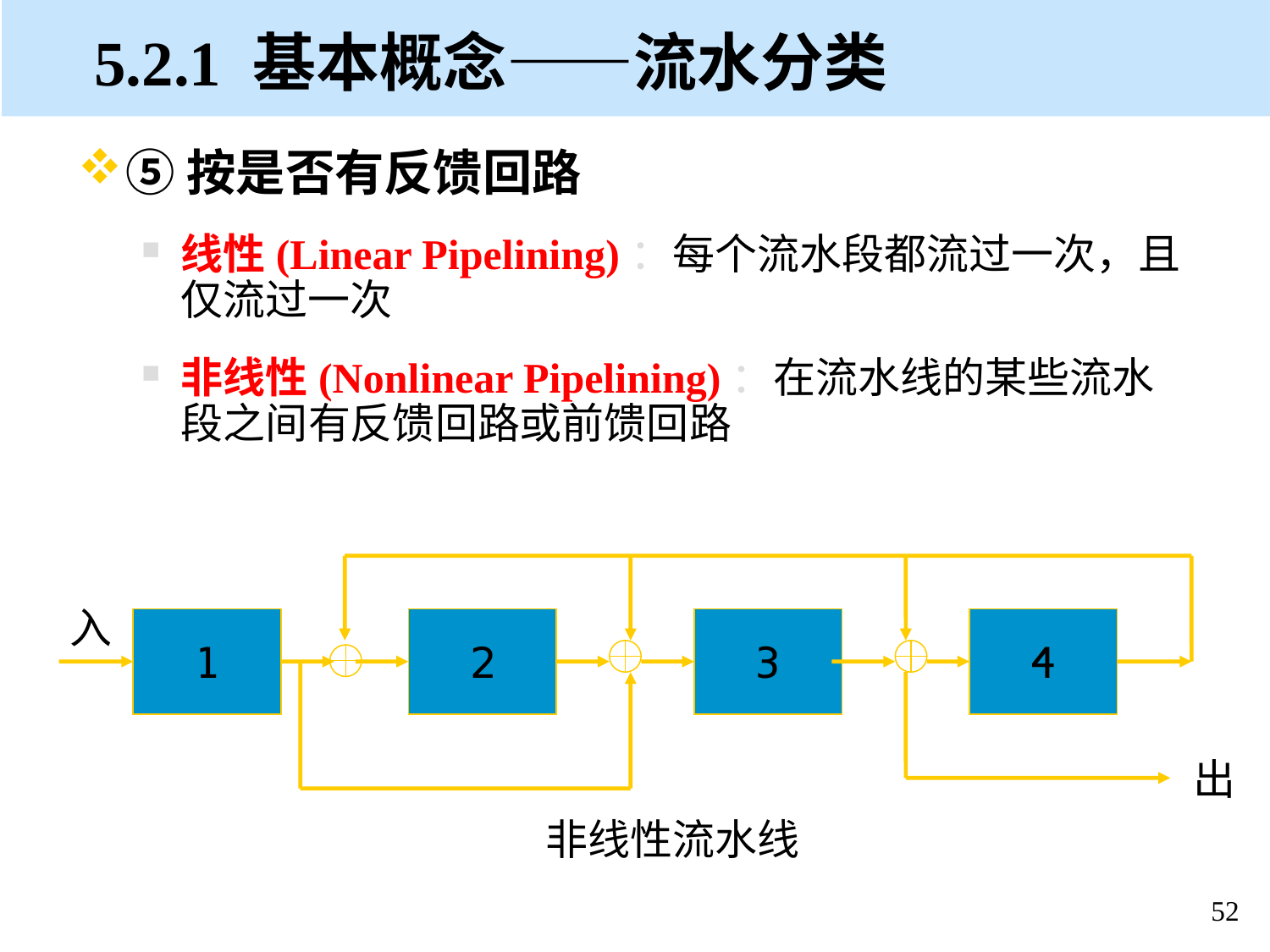

5.2.1 基本概念——流水分类
⑤按是否有反馈回路
线性(Linear Pipelining)：每个流水段都流过一次，且仅流过一次
非线性(Nonlinear Pipelining)：在流水线的某些流水段之间有反馈回路或前馈回路

入
1
2
3
4

出

非线性流水线